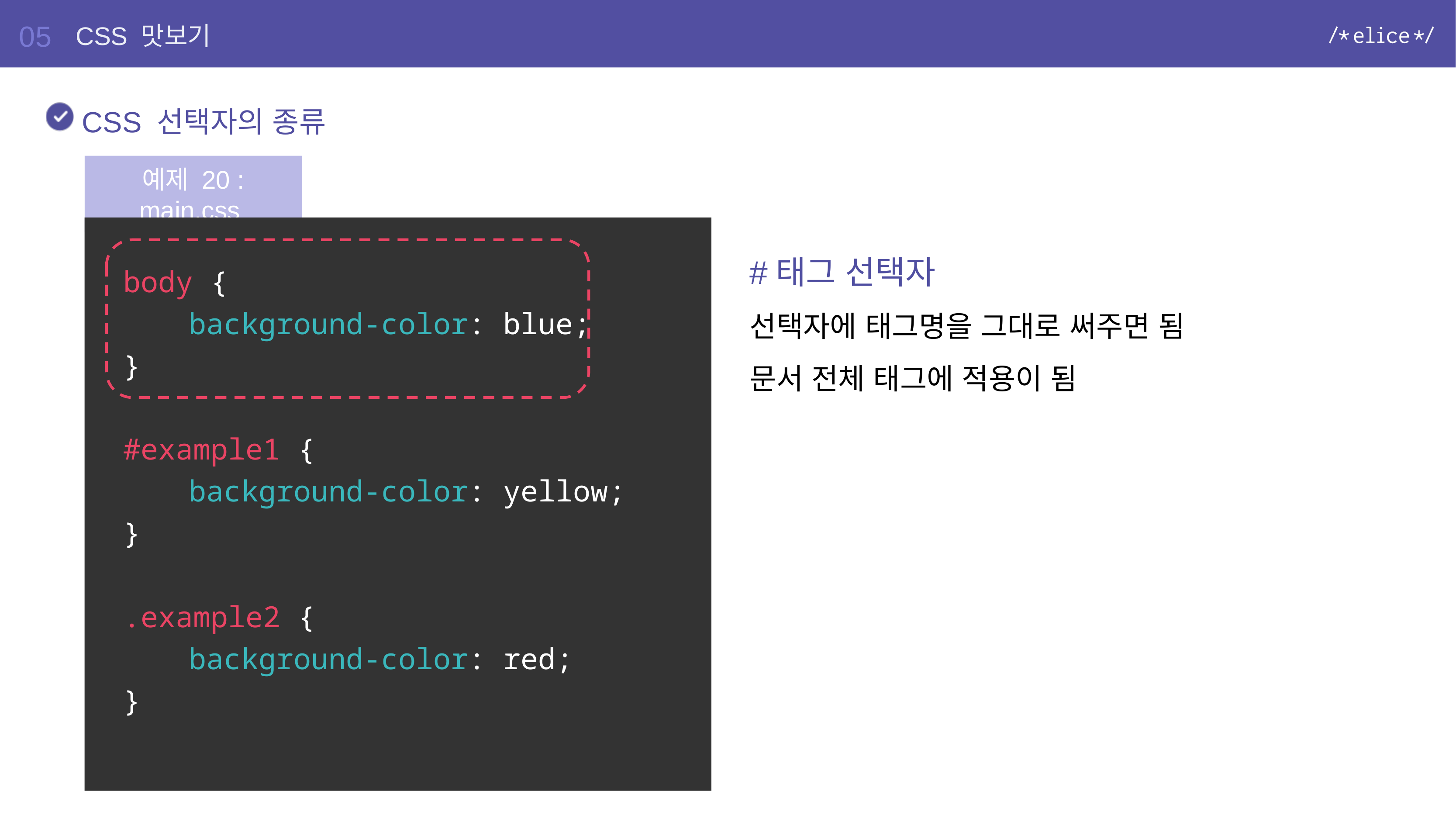

05
CSS 맛보기
CSS 선택자의 종류
예제 20 : main.css
body {
	background-color: blue;
}

#example1 {
	background-color: yellow;
}

.example2 {
	background-color: red;
}
#태그 선택자
선택자에 태그명을 그대로 써주면 됨
문서 전체 태그에 적용이 됨